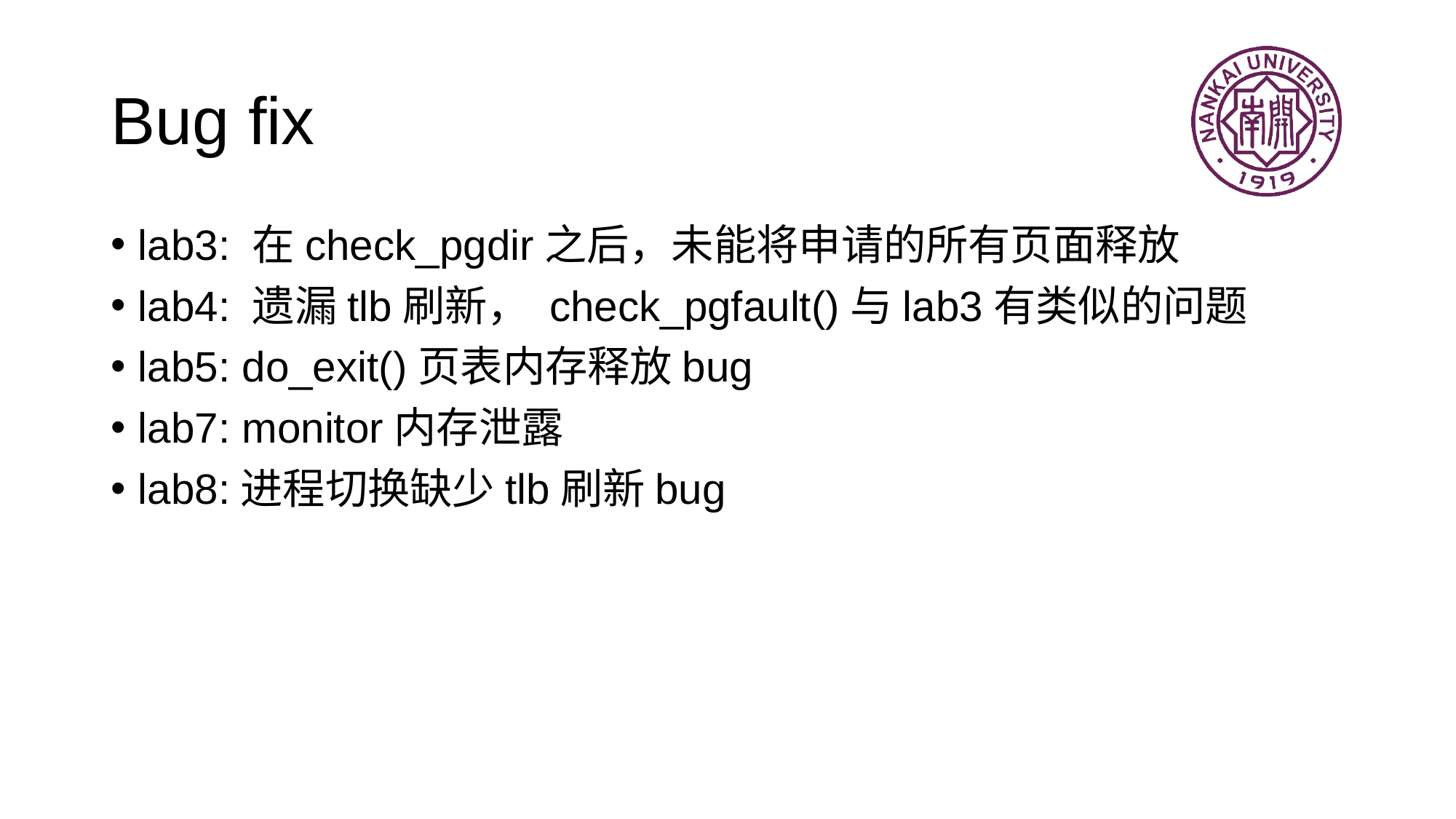

# Bug fix
lab3: 在check_pgdir之后，未能将申请的所有页面释放
lab4: 遗漏tlb刷新， check_pgfault()与lab3有类似的问题
lab5: do_exit()页表内存释放bug
lab7: monitor内存泄露
lab8:进程切换缺少tlb刷新bug